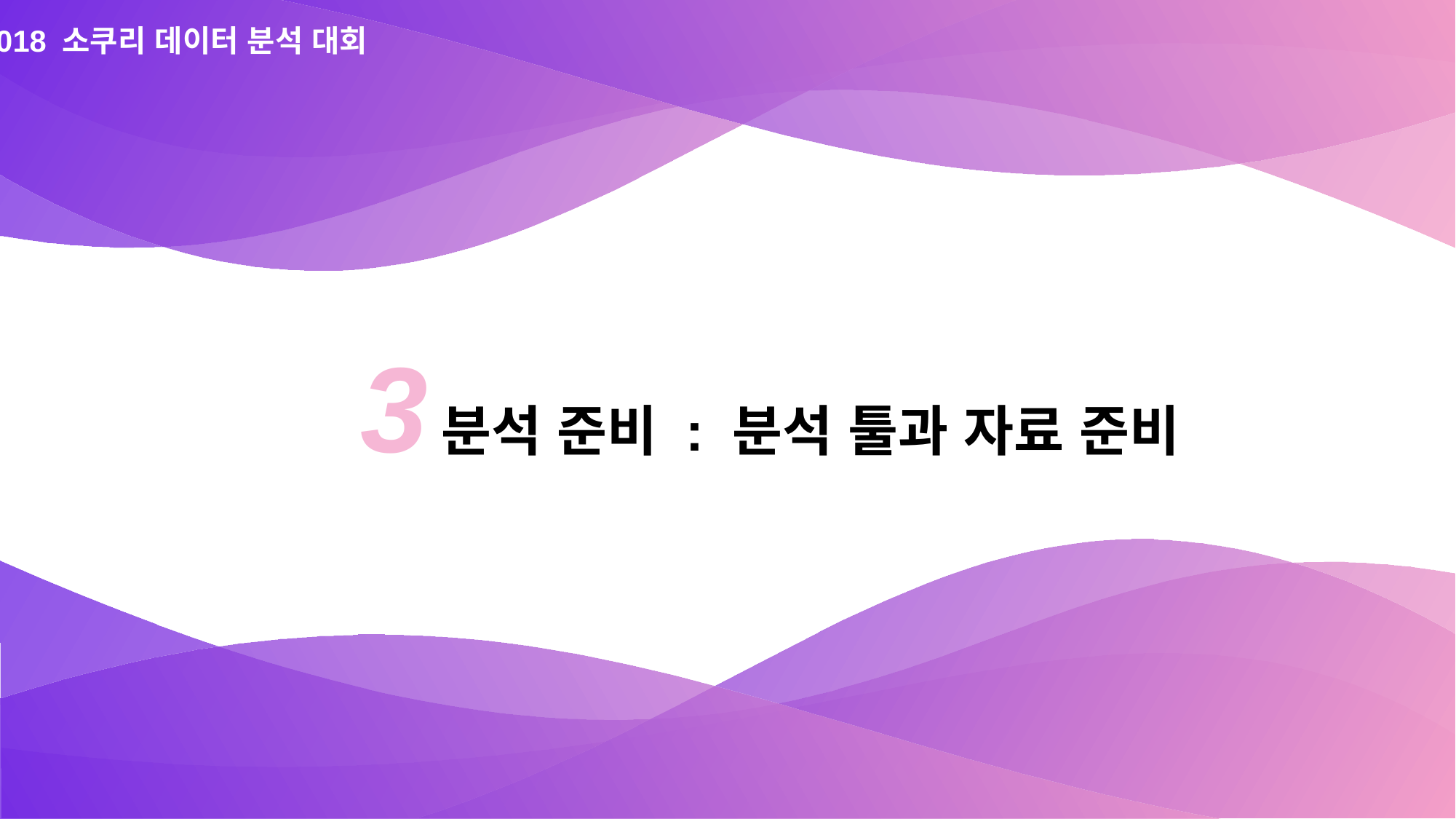

2018 소쿠리 데이터 분석 대회

3
분석 준비 : 분석 툴과 자료 준비